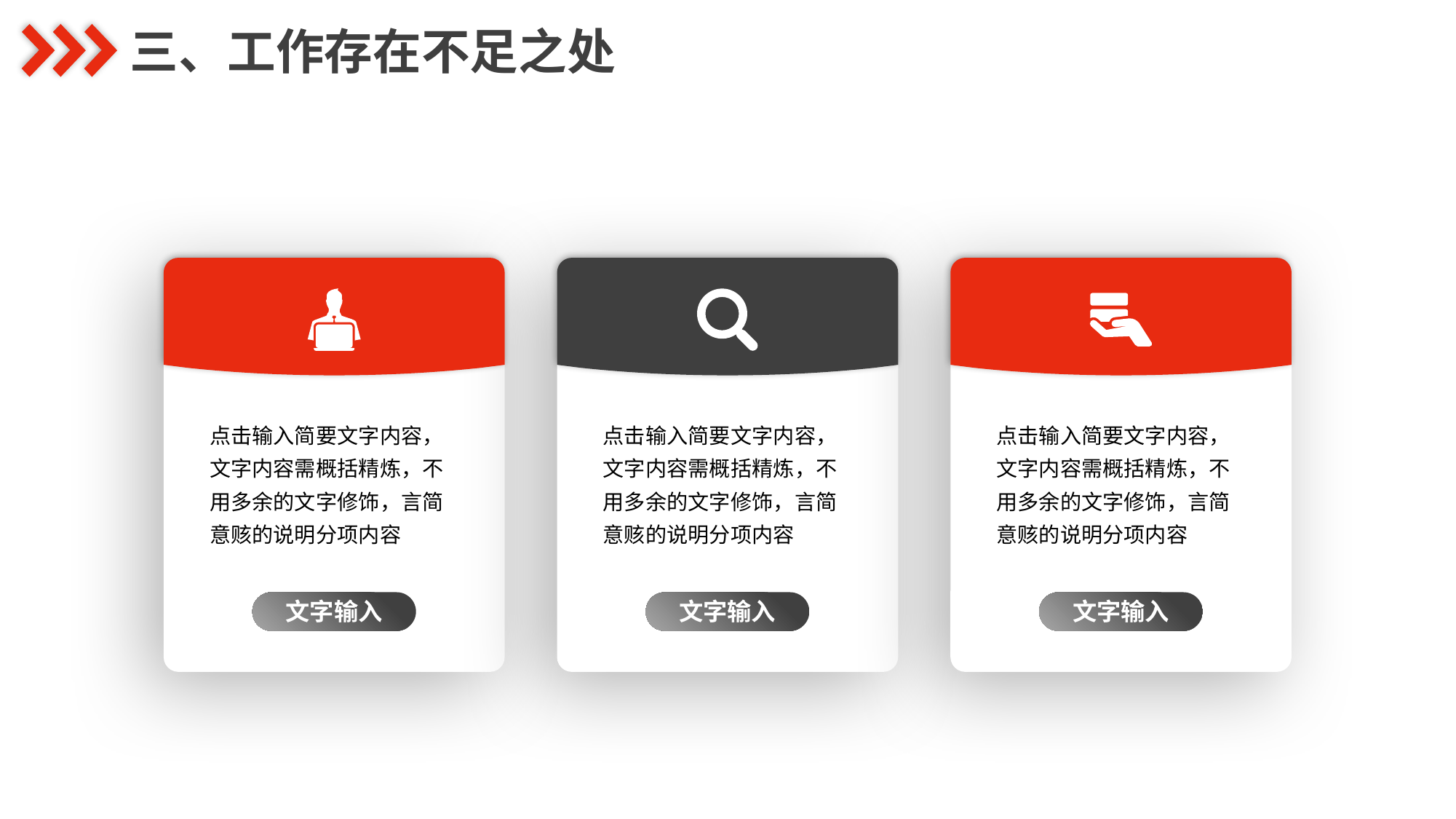

三、工作存在不足之处

点击输入简要文字内容，文字内容需概括精炼，不用多余的文字修饰，言简意赅的说明分项内容
点击输入简要文字内容，文字内容需概括精炼，不用多余的文字修饰，言简意赅的说明分项内容
点击输入简要文字内容，文字内容需概括精炼，不用多余的文字修饰，言简意赅的说明分项内容
文字输入
文字输入
文字输入